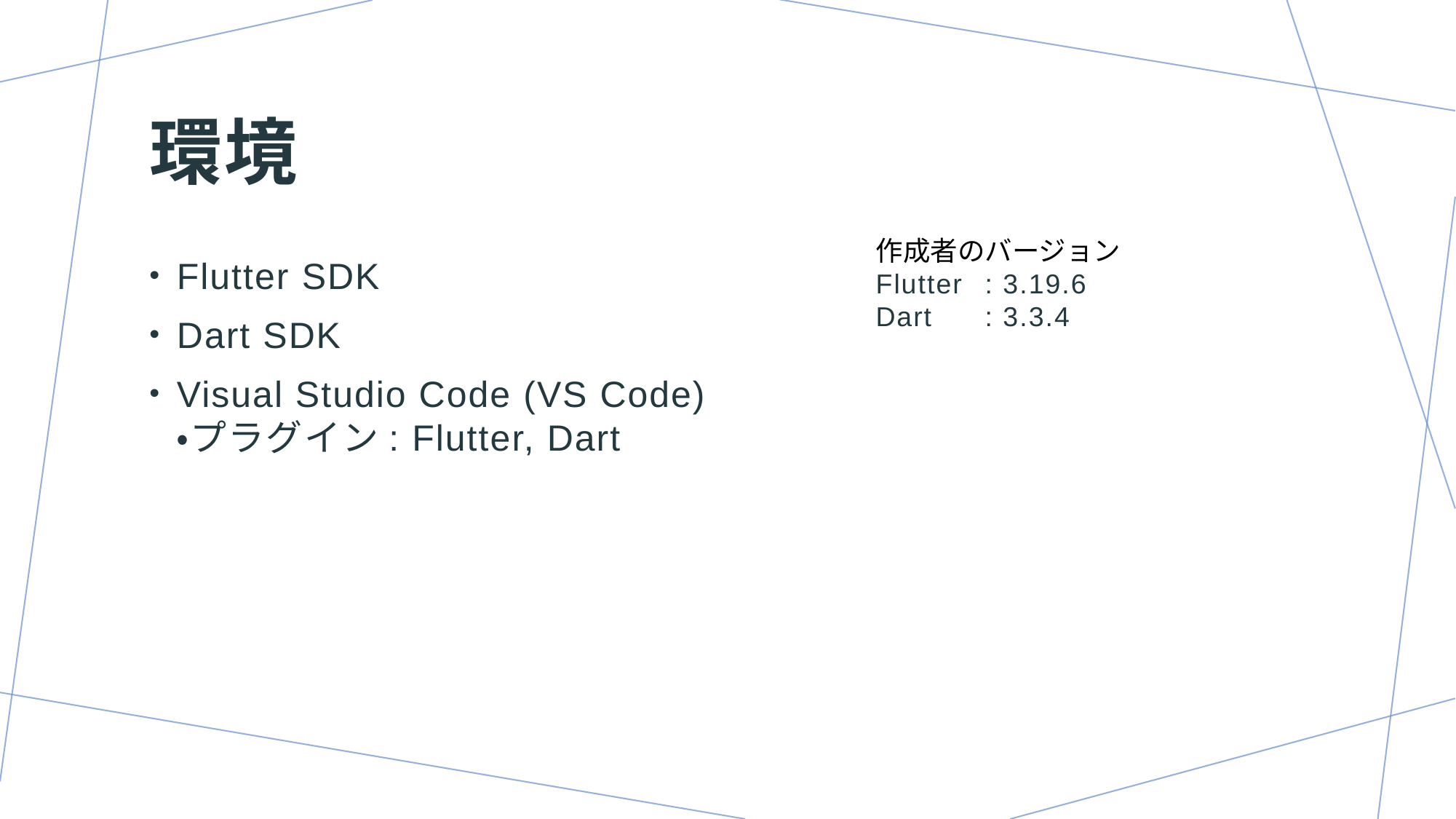

# 環境
作成者のバージョン
Flutter 	: 3.19.6
Dart 	: 3.3.4

Flutter SDK
Dart SDK
Visual Studio Code (VS Code)
・プラグイン: Flutter, Dart